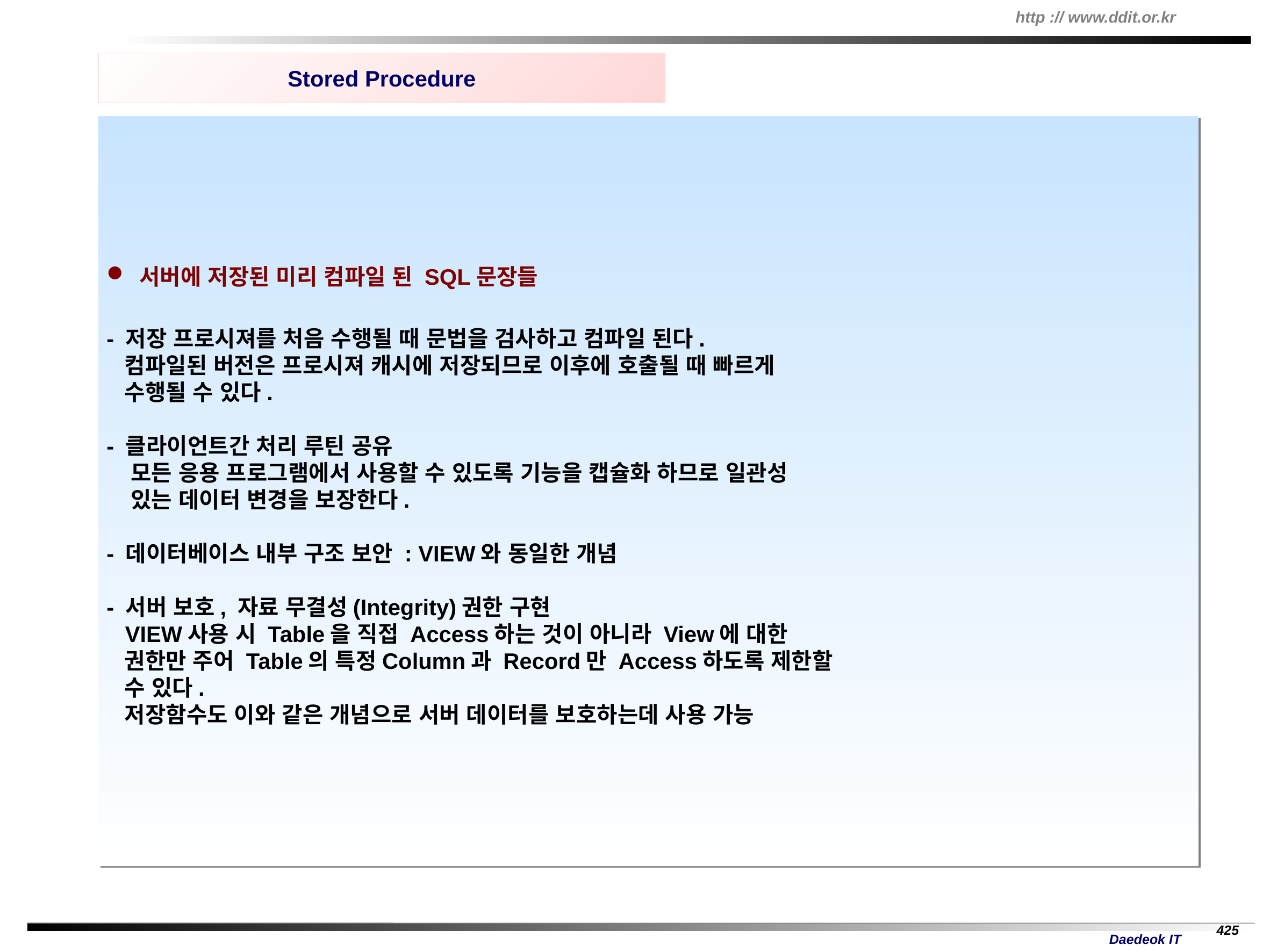

Stored Procedure
 서버에 저장된 미리 컴파일 된 SQL문장들

- 저장 프로시져를 처음 수행될 때 문법을 검사하고 컴파일 된다.
  컴파일된 버전은 프로시져 캐시에 저장되므로 이후에 호출될 때 빠르게
  수행될 수 있다.

- 클라이언트간 처리 루틴 공유
   모든 응용 프로그램에서 사용할 수 있도록 기능을 캡슐화 하므로 일관성
   있는 데이터 변경을 보장한다.

- 데이터베이스 내부 구조 보안 : VIEW와 동일한 개념

- 서버 보호, 자료 무결성(Integrity)권한 구현
   VIEW사용 시 Table을 직접 Access하는 것이 아니라 View에 대한
  권한만 주어 Table의 특정Column과 Record만 Access하도록 제한할
  수 있다.
  저장함수도 이와 같은 개념으로 서버 데이터를 보호하는데 사용 가능